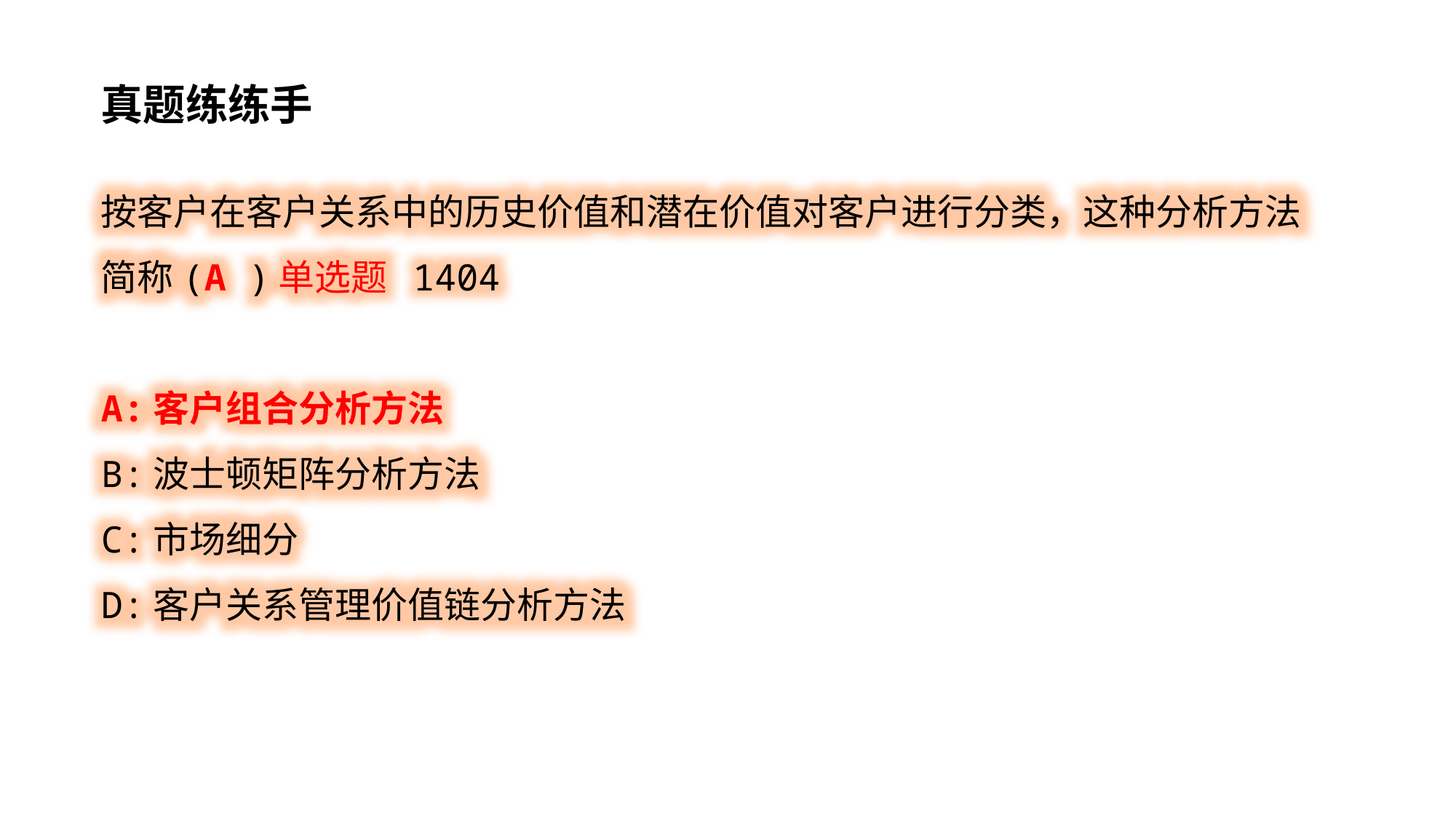

真题练练手
按客户在客户关系中的历史价值和潜在价值对客户进行分类，这种分析方法简称(A )单选题  1404

A:客户组合分析方法
B:波士顿矩阵分析方法
C:市场细分
D:客户关系管理价值链分析方法